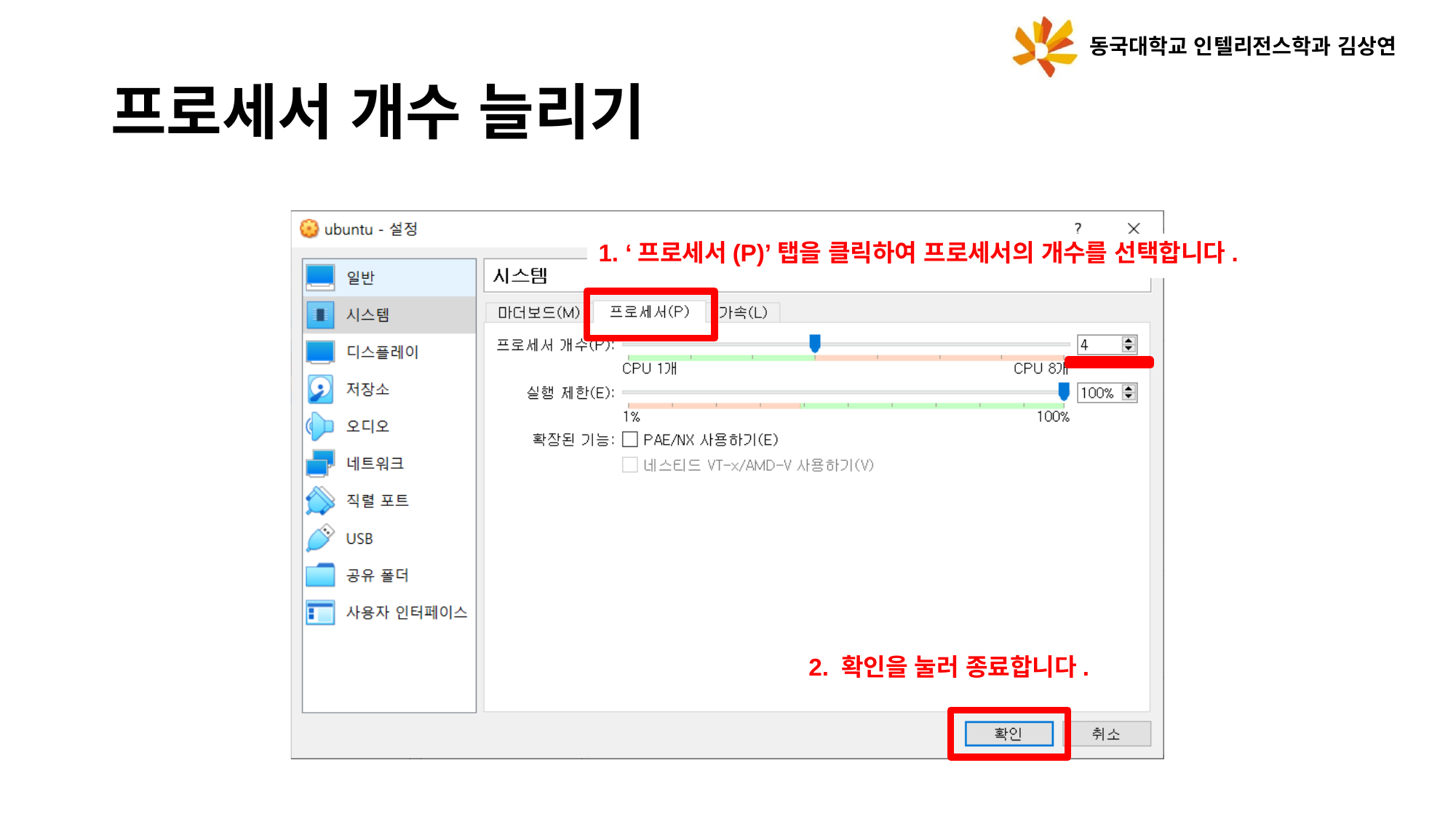

동국대학교 인텔리전스학과 김상연
# 프로세서 개수 늘리기

1. ‘프로세서(P)’탭을 클릭하여 프로세서의 개수를 선택합니다.

2. 확인을 눌러 종료합니다.